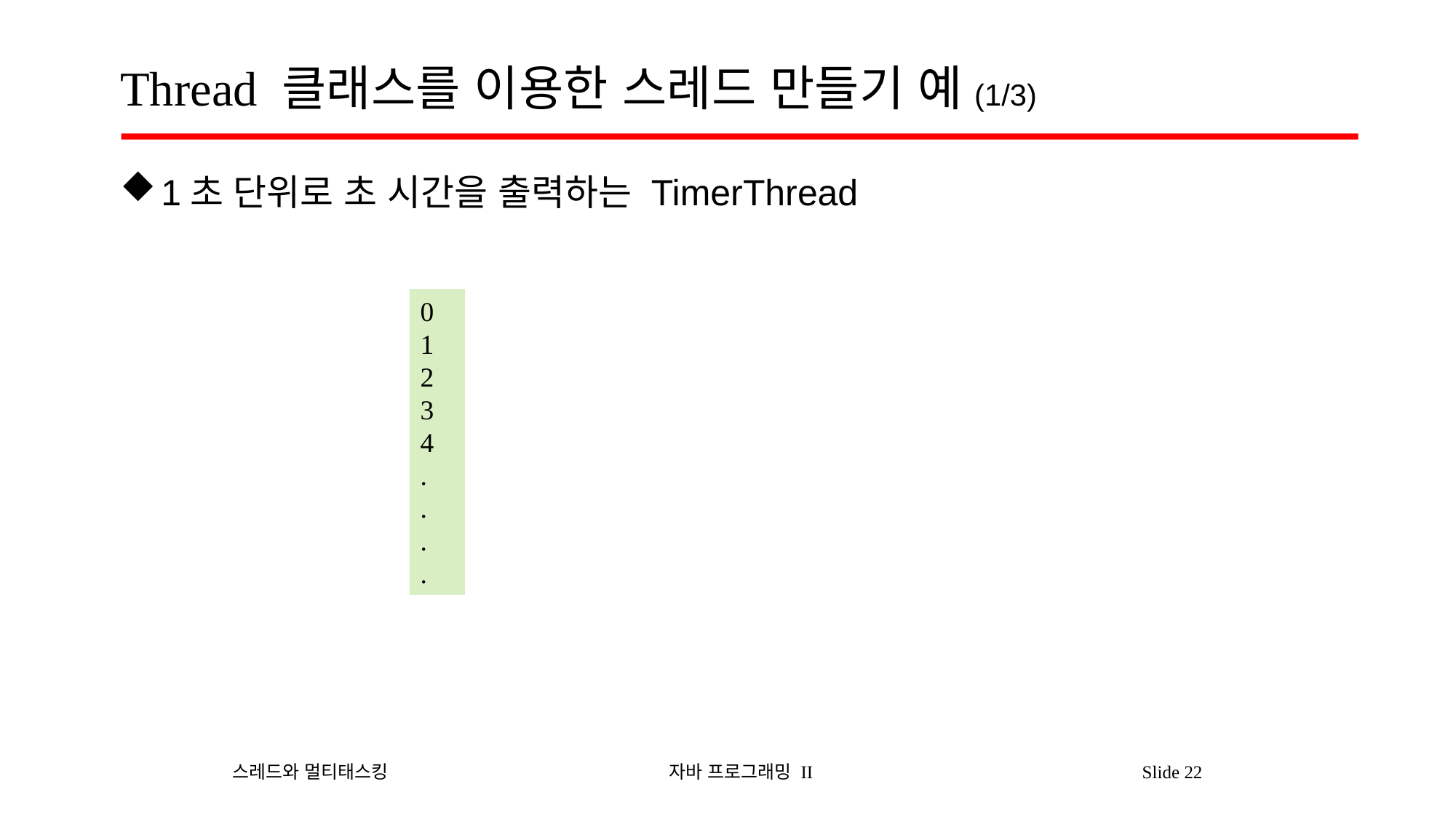

# Thread 클래스를 이용한 스레드 만들기 예(1/3)
1초 단위로 초 시간을 출력하는 TimerThread

0
1
2
3
4
.
.
.
.